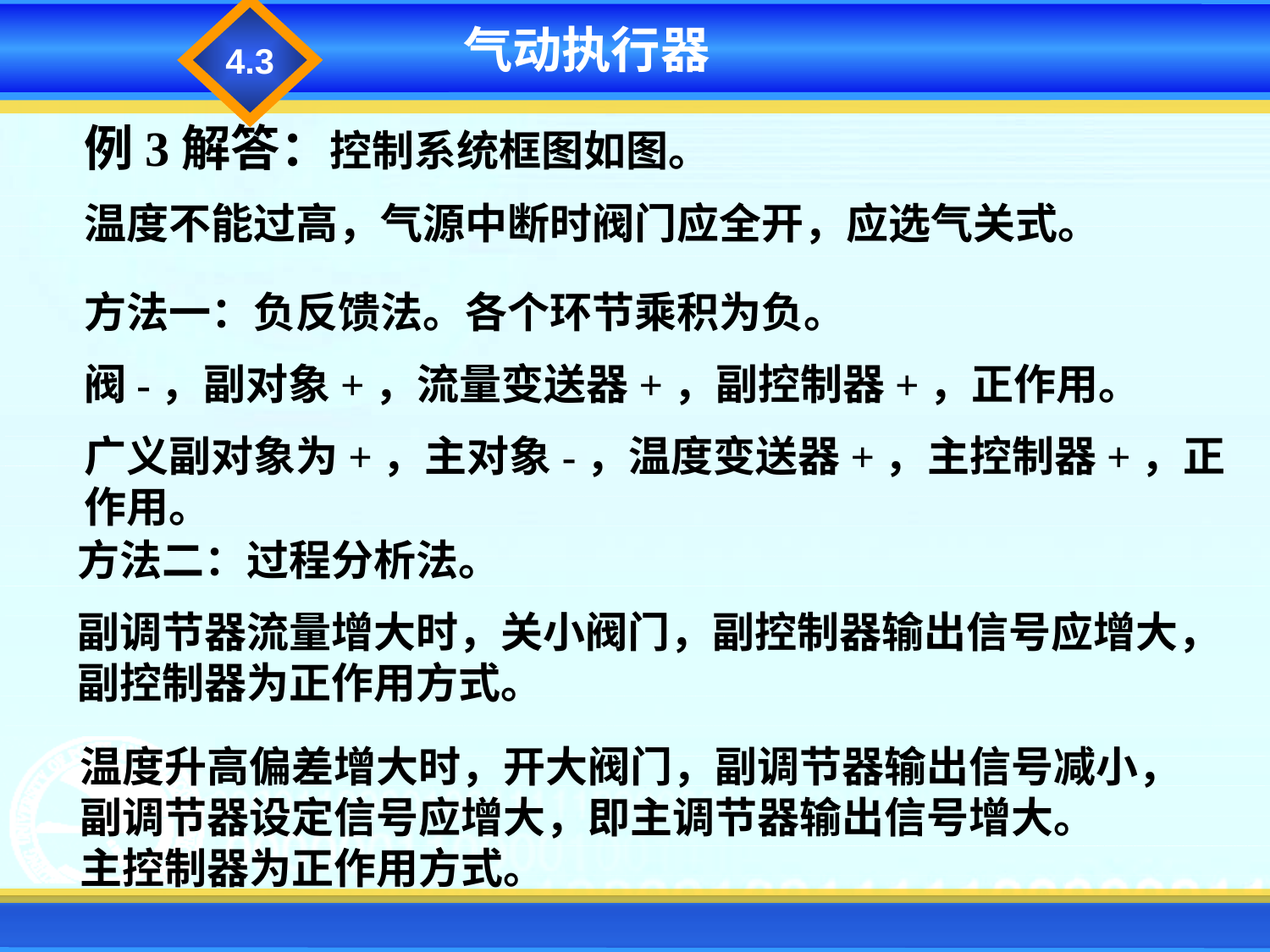

4.3
气动执行器
例3解答：控制系统框图如图。
温度不能过高，气源中断时阀门应全开，应选气关式。
方法一：负反馈法。各个环节乘积为负。
阀-，副对象+，流量变送器+，副控制器+，正作用。
广义副对象为+，主对象-，温度变送器+，主控制器+，正作用。
方法二：过程分析法。
副调节器流量增大时，关小阀门，副控制器输出信号应增大，副控制器为正作用方式。
温度升高偏差增大时，开大阀门，副调节器输出信号减小，
副调节器设定信号应增大，即主调节器输出信号增大。
主控制器为正作用方式。